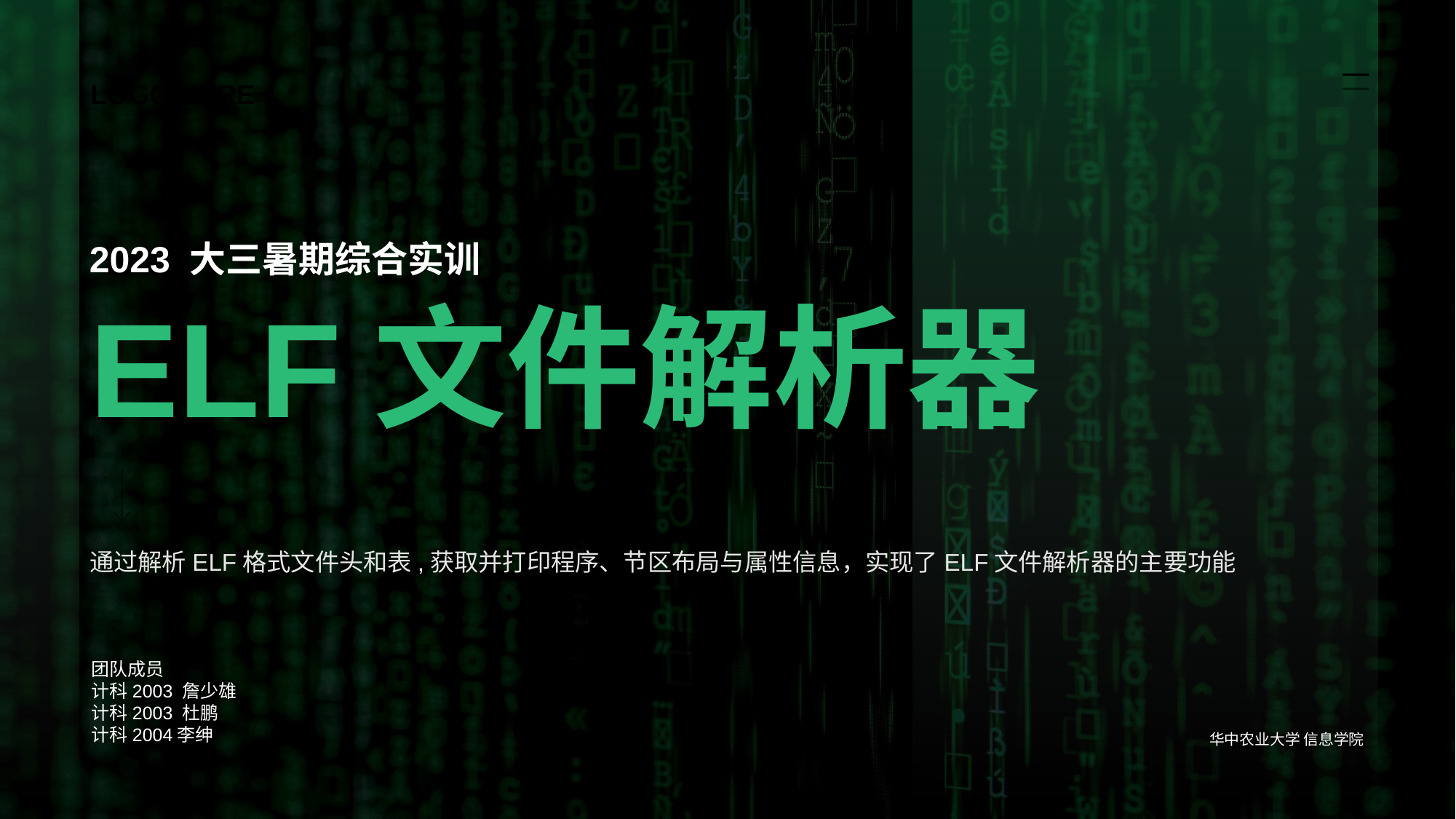

LOGO H ERE
2023 大三暑期综合实训
# ELF文件解析器
通过解析ELF格式文件头和表,获取并打印程序、节区布局与属性信息，实现了ELF文件解析器的主要功能
团队成员
计科2003 詹少雄
计科2003 杜鹏
计科2004李绅
华中农业大学 信息学院